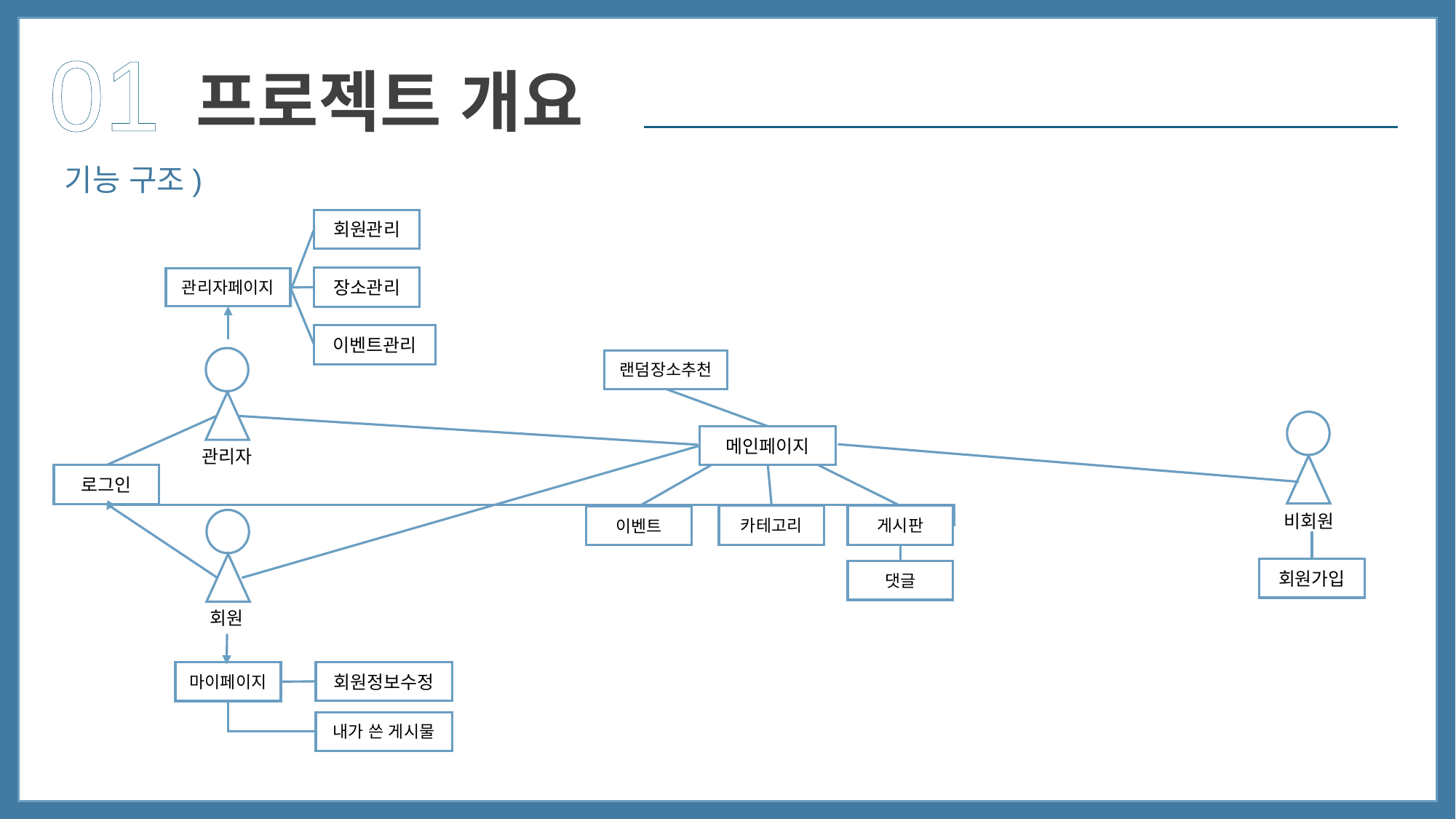

01
프로젝트 개요

기능 구조)
회원관리
장소관리
관리자페이지
이벤트관리

랜덤장소추천

메인페이지
관리자
로그인
비회원
게시판
카테고리
이벤트

회원가입
댓글
회원
회원정보수정
마이페이지
내가 쓴 게시물